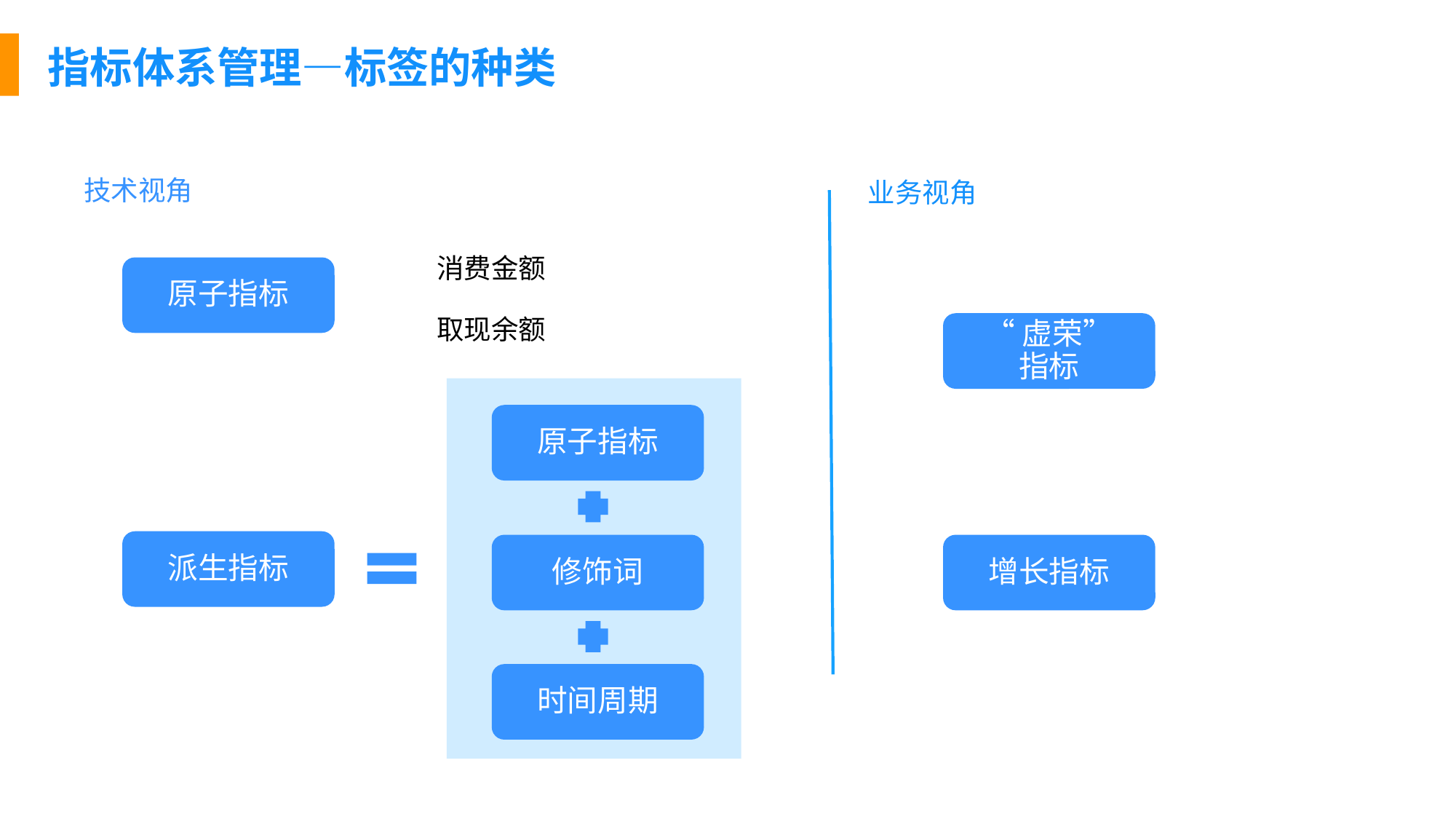

指标体系管理—标签的种类
技术视角
业务视角
消费金额
原子指标
取现余额
“虚荣”指标

原子指标

派生指标
修饰词
增长指标

时间周期